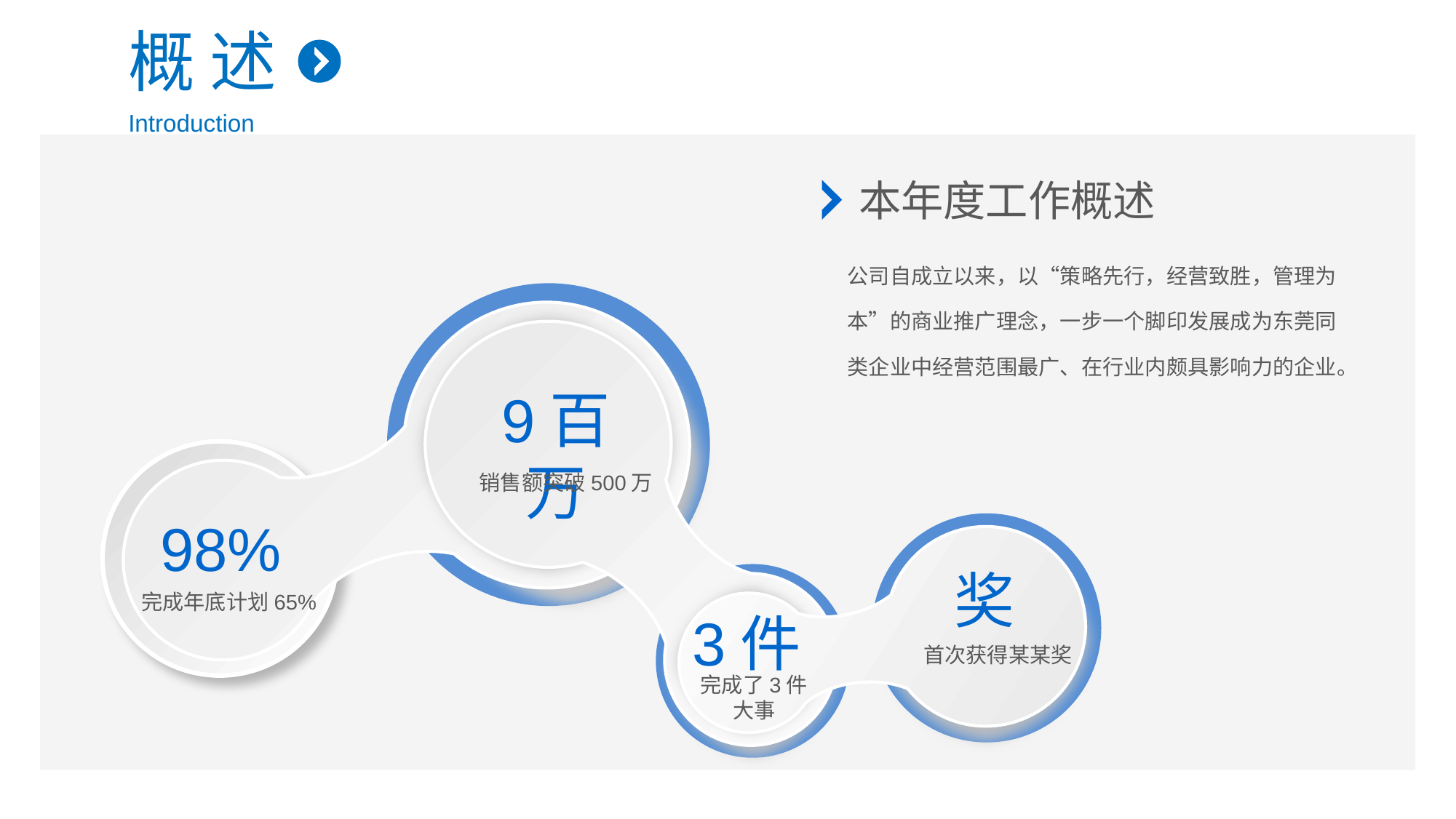

概 述
Introduction

本年度工作概述

公司自成立以来，以“策略先行，经营致胜，管理为本”的商业推广理念，一步一个脚印发展成为东莞同类企业中经营范围最广、在行业内颇具影响力的企业。

9百万
销售额突破500万
98%
完成年底计划65%
 奖
首次获得某某奖
 3件
完成了3件
大事